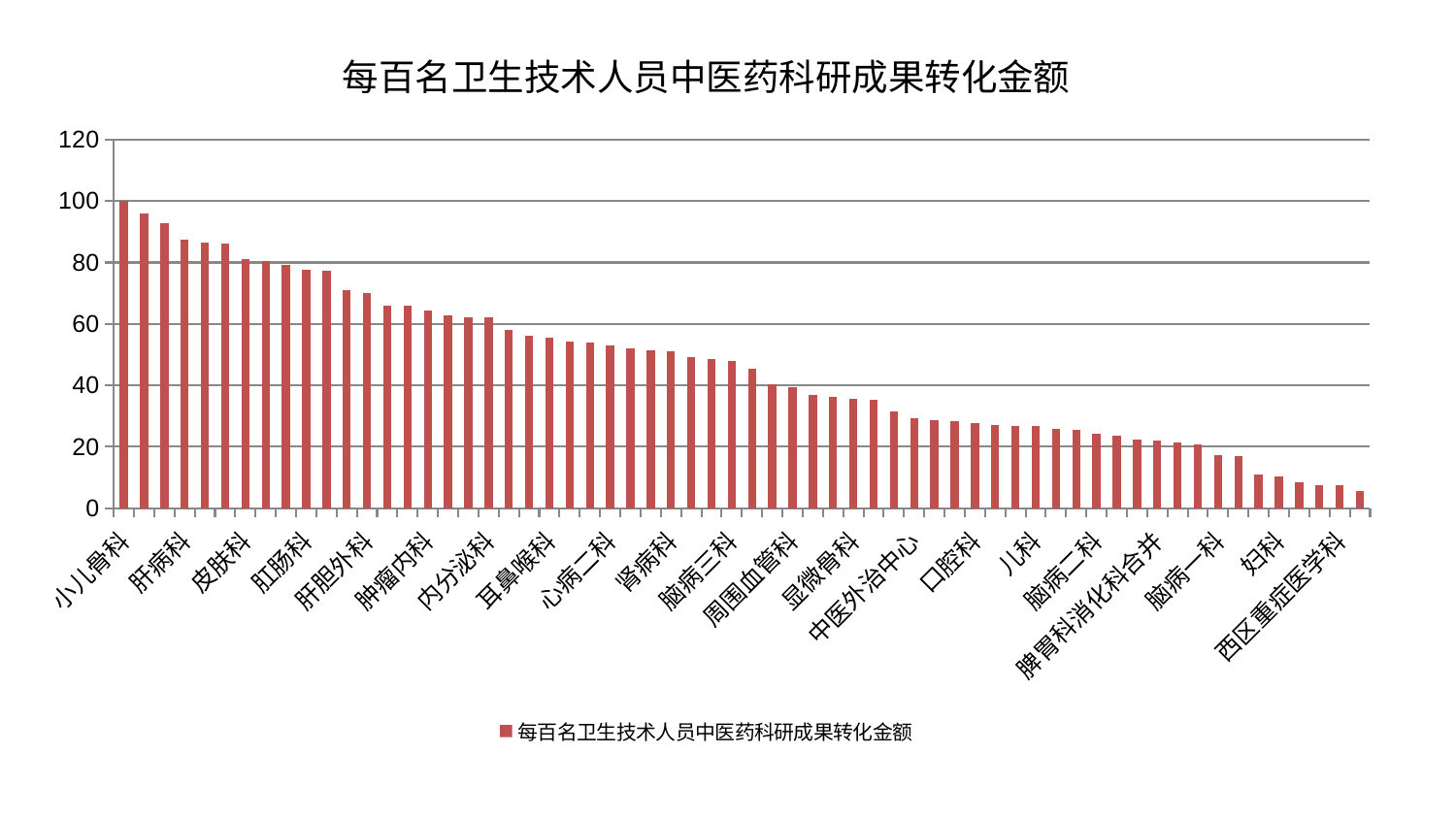

### Chart: 每百名卫生技术人员中医药科研成果转化金额

| Category | 每百名卫生技术人员中医药科研成果转化金额 |
|---|---|
| 小儿骨科 | 100.0 |
| 神经外科 | 95.9996314263813 |
| 创伤骨科 | 92.7189430698243 |
| 肝病科 | 87.38552669200098 |
| 美容皮肤科 | 86.3820900154976 |
| 脊柱骨科 | 86.28831782358712 |
| 皮肤科 | 81.26903744394437 |
| 重症医学科 | 80.36924332968199 |
| 普通外科 | 79.28505548079504 |
| 肛肠科 | 77.6045110519465 |
| 乳腺甲状腺外科 | 77.28568986296965 |
| 心血管内科 | 70.94529446251696 |
| 肝胆外科 | 69.93804521071043 |
| 骨科 | 66.10400709136206 |
| 身心医学科 | 65.87461191415694 |
| 肿瘤内科 | 64.33127092889805 |
| 泌尿外科 | 62.763337271178116 |
| 男科 | 62.27038648425548 |
| 内分泌科 | 62.256462223050455 |
| 风湿病科 | 57.93711368757151 |
| 眼科 | 56.12029151417739 |
| 耳鼻喉科 | 55.594232146438934 |
| 产科 | 54.345498725546456 |
| 康复科 | 53.925691025167644 |
| 心病二科 | 53.14954022799652 |
| 妇科妇二科合并 | 52.0214659165029 |
| 心病三科 | 51.319331341313834 |
| 肾病科 | 51.04983641008362 |
| 微创骨科 | 49.20262378529717 |
| 医院 | 48.7524157383433 |
| 脑病三科 | 47.85980675927449 |
| 脾胃病科 | 45.47355355093454 |
| 中医经典科 | 40.2267648441219 |
| 周围血管科 | 39.28823767370131 |
| 老年医学科 | 37.003509478298476 |
| 妇二科 | 36.29101400901992 |
| 显微骨科 | 35.56806796947989 |
| 血液科 | 35.37859341368818 |
| 消化内科 | 31.496864396850707 |
| 中医外治中心 | 29.252868086568082 |
| 综合内科 | 28.63684531314287 |
| 东区肾病科 | 28.331792414451147 |
| 口腔科 | 27.736300007808538 |
| 胸外科 | 26.969740703062563 |
| 心病四科 | 26.889927296237474 |
| 儿科 | 26.783912786534753 |
| 呼吸内科 | 25.82320791424288 |
| 东区重症医学科 | 25.382132121495793 |
| 脑病二科 | 24.280553019782083 |
| 关节骨科 | 23.6233504437678 |
| 小儿推拿科 | 22.384021755647748 |
| 脾胃科消化科合并 | 21.942758449531564 |
| 神经内科 | 21.498976602909867 |
| 运动损伤骨科 | 20.890142633973273 |
| 脑病一科 | 17.378499738330643 |
| 治未病中心 | 17.10337492334818 |
| 推拿科 | 11.121890216117757 |
| 妇科 | 10.259651464415722 |
| 肾脏内科 | 8.425886390181976 |
| 针灸科 | 7.559522816887832 |
| 西区重症医学科 | 7.34990300367349 |
| 心病一科 | 5.612838661493703 |
196